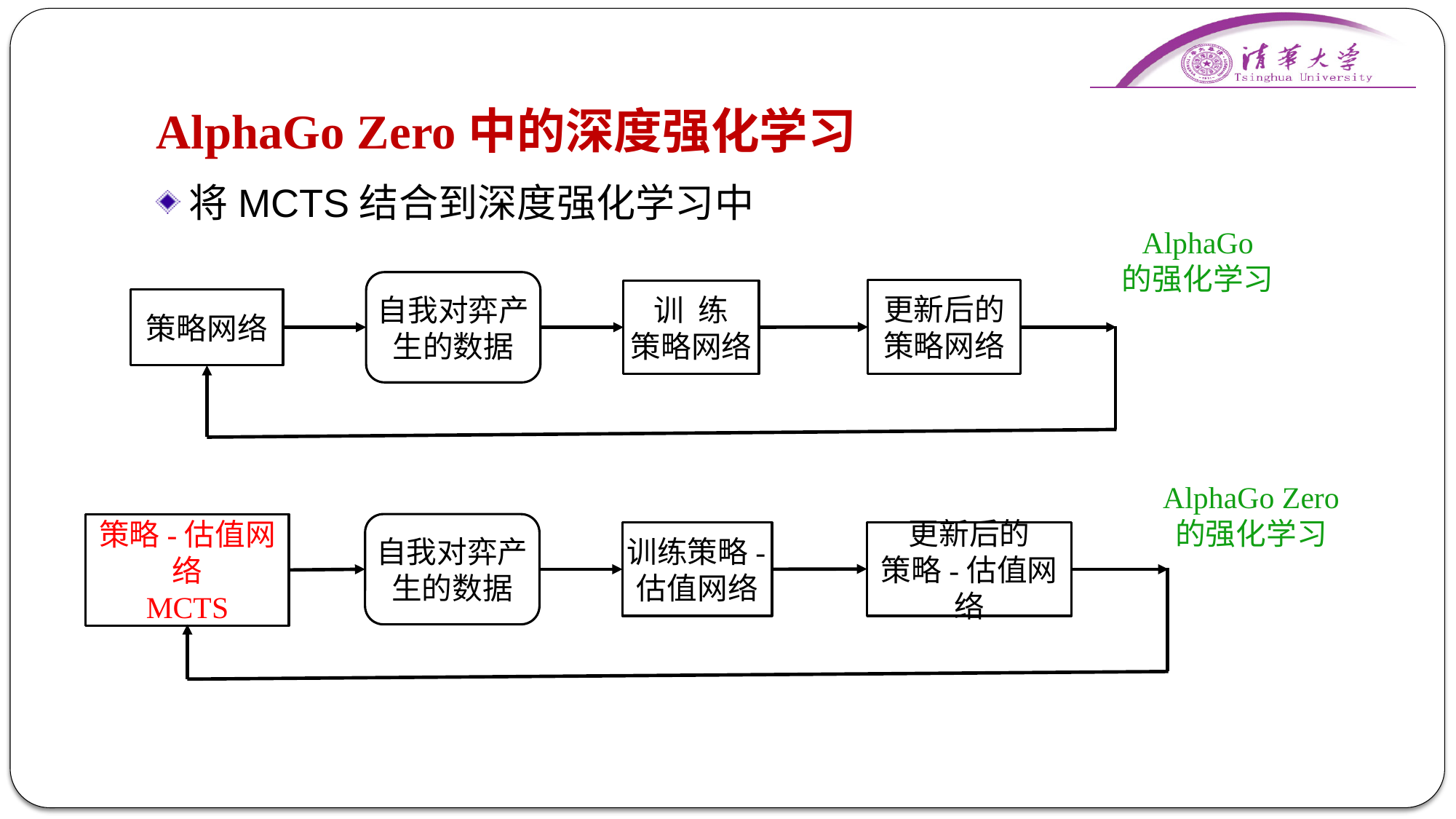

# AlphaGo Zero中的深度强化学习
将MCTS结合到深度强化学习中
AlphaGo
的强化学习
自我对弈产生的数据
更新后的
策略网络
训  练
策略网络
策略网络
AlphaGo Zero
的强化学习
策略-估值网络
MCTS
自我对弈产生的数据
更新后的
策略-估值网络
训练策略-估值网络